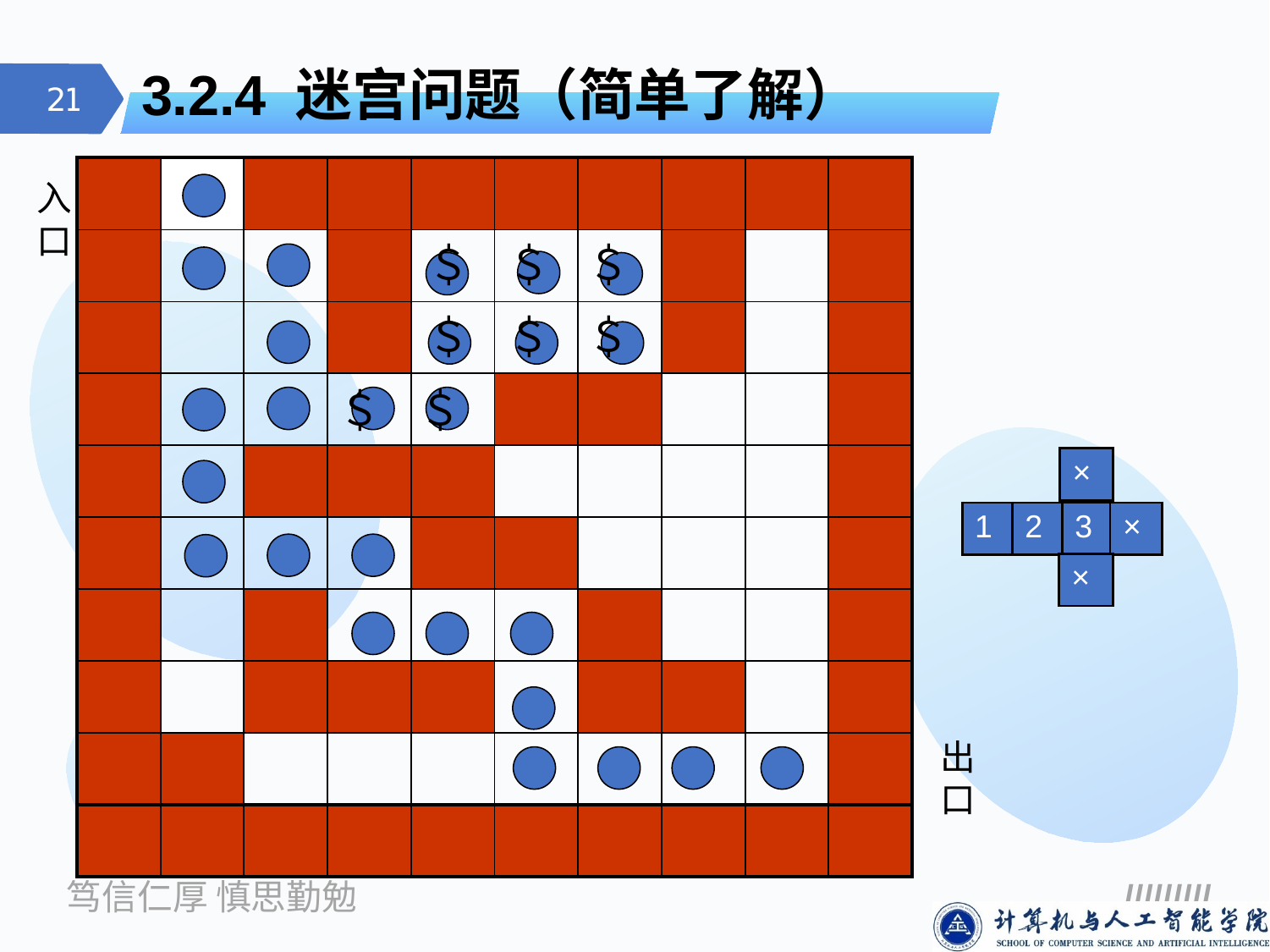

# 3.2.4 迷宫问题（简单了解）
|  |  |  |  |  |  |  |  |  |  |
| --- | --- | --- | --- | --- | --- | --- | --- | --- | --- |
|  |  |  |  |  |  |  |  |  |  |
|  |  |  |  |  |  |  |  |  |  |
|  |  |  |  |  |  |  |  |  |  |
|  |  |  |  |  |  |  |  |  |  |
|  |  |  |  |  |  |  |  |  |  |
|  |  |  |  |  |  |  |  |  |  |
|  |  |  |  |  |  |  |  |  |  |
|  |  |  |  |  |  |  |  |  |  |
入口

＄    ＄    ＄
＄    ＄    ＄

＄    ＄

| × |
| --- |

| 1 | 2 | 3 | × |
| --- | --- | --- | --- |

| × |
| --- |

出口

|  |  |  |  |  |  |  |  |  |  |
| --- | --- | --- | --- | --- | --- | --- | --- | --- | --- |